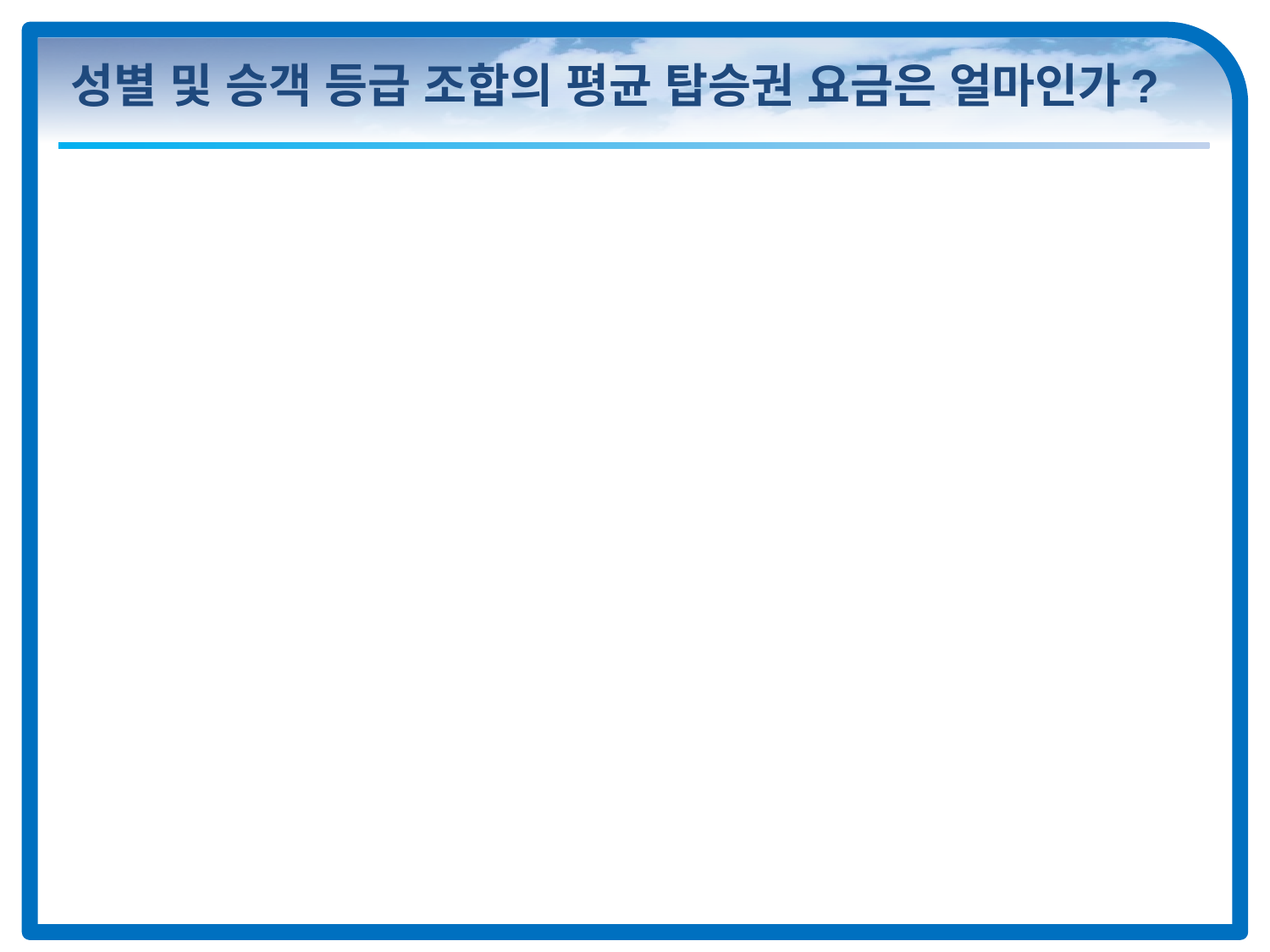

# 성별 및 승객 등급 조합의 평균 탑승권 요금은 얼마인가?